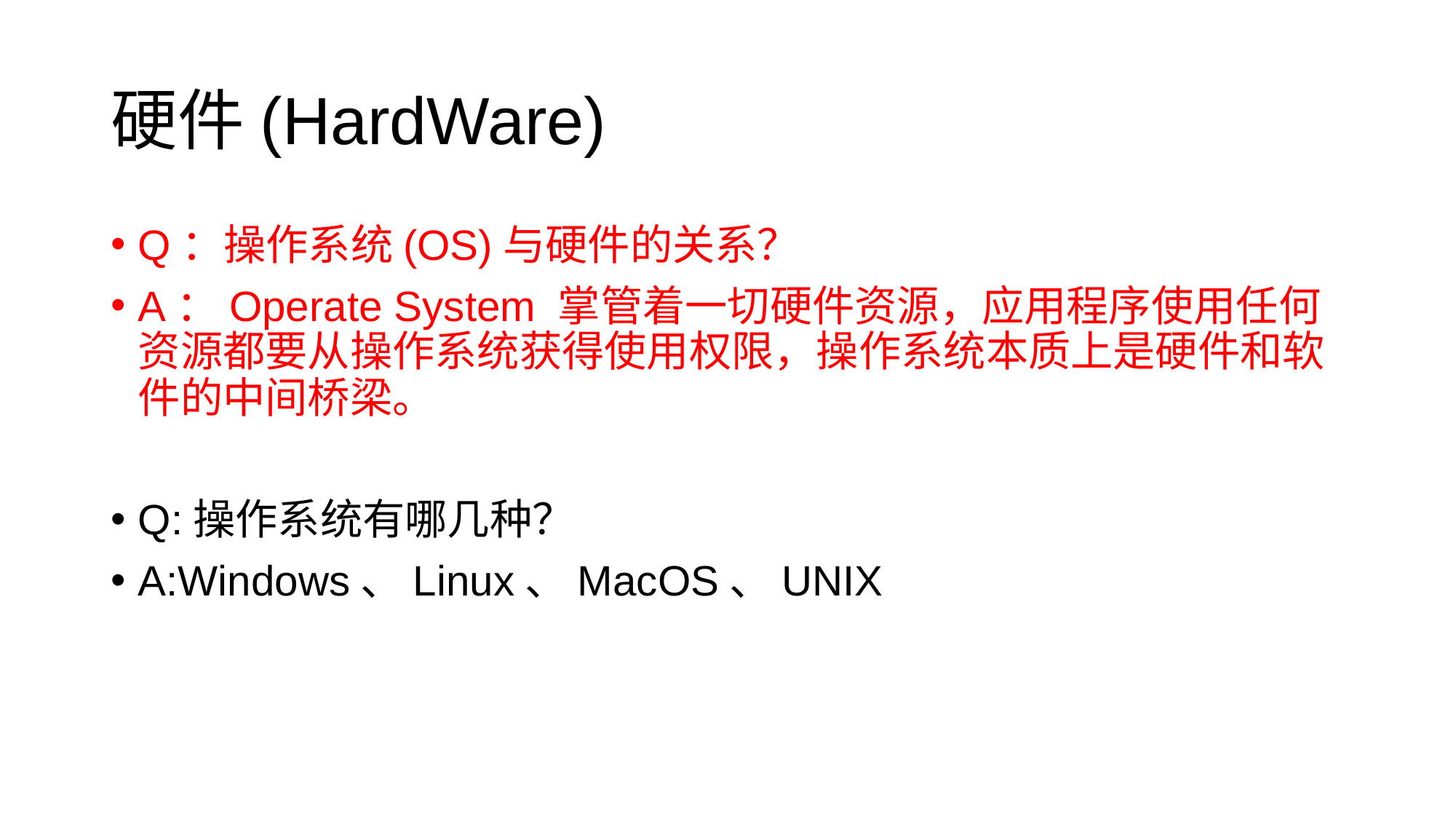

# 硬件(HardWare)
Q：操作系统(OS)与硬件的关系？
A：Operate System 掌管着一切硬件资源，应用程序使用任何资源都要从操作系统获得使用权限，操作系统本质上是硬件和软件的中间桥梁。

Q:操作系统有哪几种？
A:Windows、Linux、MacOS、UNIX